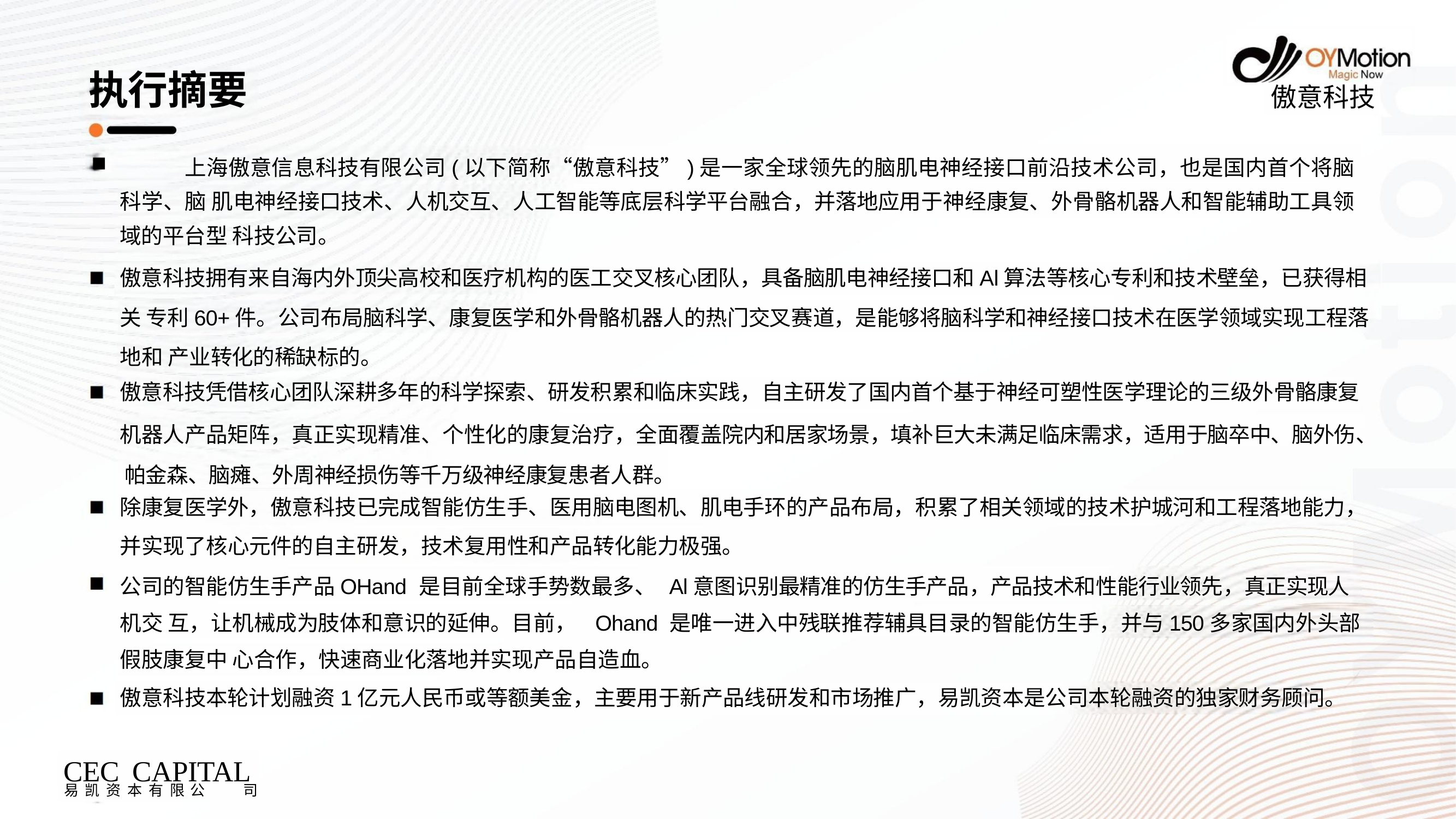

# 执行摘要
傲意科技
	上海傲意信息科技有限公司(以下简称“傲意科技”)是一家全球领先的脑肌电神经接口前沿技术公司，也是国内首个将脑科学、脑 肌电神经接口技术、人机交互、人工智能等底层科学平台融合，并落地应用于神经康复、外骨骼机器人和智能辅助工具领域的平台型 科技公司。
傲意科技拥有来自海内外顶尖高校和医疗机构的医工交叉核心团队，具备脑肌电神经接口和Al算法等核心专利和技术壁垒，已获得相关 专利60+件。公司布局脑科学、康复医学和外骨骼机器人的热门交叉赛道，是能够将脑科学和神经接口技术在医学领域实现工程落地和 产业转化的稀缺标的。
傲意科技凭借核心团队深耕多年的科学探索、研发积累和临床实践，自主研发了国内首个基于神经可塑性医学理论的三级外骨骼康复
机器人产品矩阵，真正实现精准、个性化的康复治疗，全面覆盖院内和居家场景，填补巨大未满足临床需求，适用于脑卒中、脑外伤、 帕金森、脑瘫、外周神经损伤等千万级神经康复患者人群。
除康复医学外，傲意科技已完成智能仿生手、医用脑电图机、肌电手环的产品布局，积累了相关领域的技术护城河和工程落地能力，
并实现了核心元件的自主研发，技术复用性和产品转化能力极强。
公司的智能仿生手产品OHand 是目前全球手势数最多、 Al意图识别最精准的仿生手产品，产品技术和性能行业领先，真正实现人机交 互，让机械成为肢体和意识的延伸。目前，	Ohand 是唯一进入中残联推荐辅具目录的智能仿生手，并与150多家国内外头部假肢康复中 心合作，快速商业化落地并实现产品自造血。
傲意科技本轮计划融资1亿元人民币或等额美金，主要用于新产品线研发和市场推广，易凯资本是公司本轮融资的独家财务顾问。

CEC	CAPITAL
易 凯 资 本 有  限 公	司